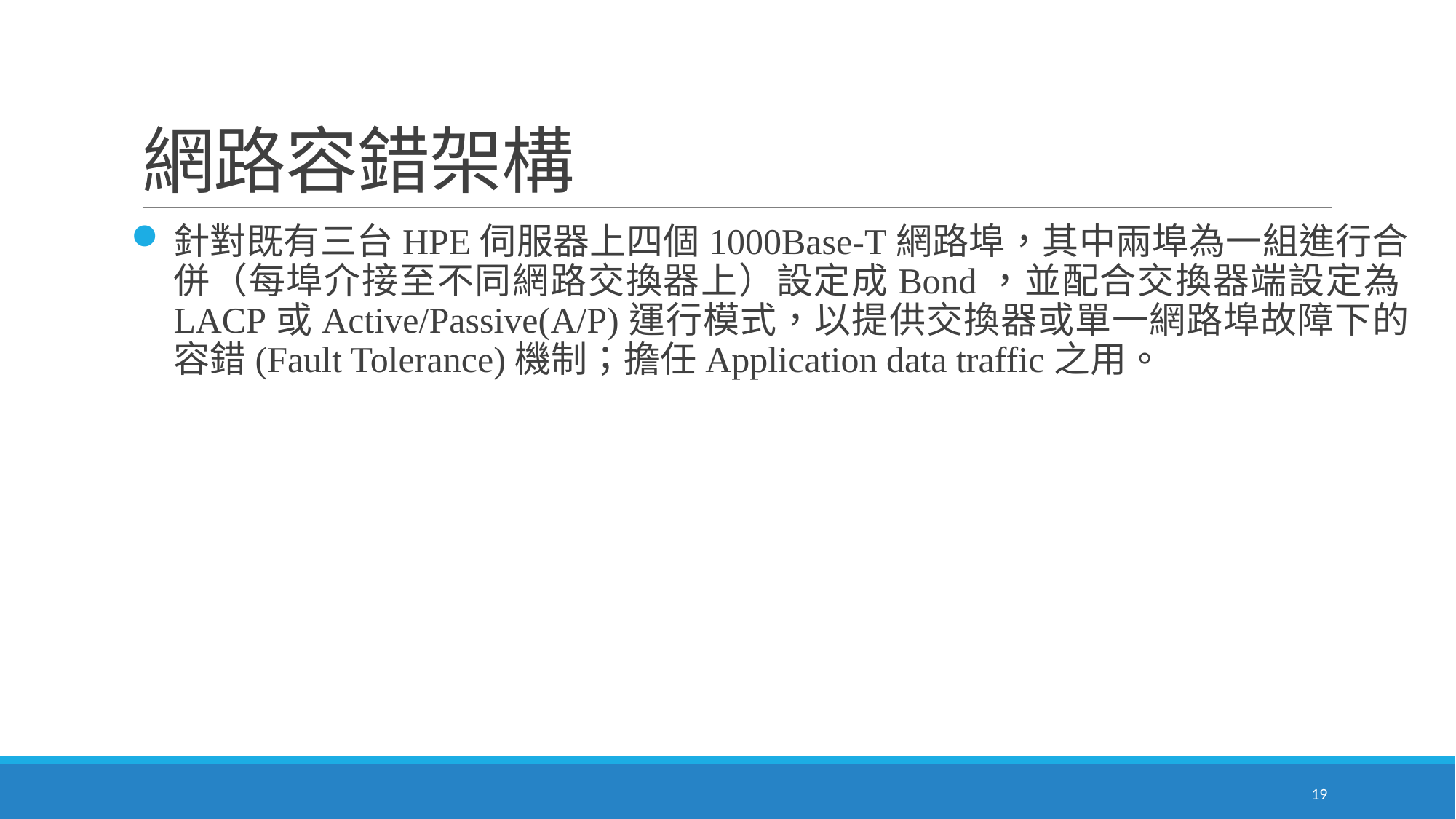

# 網路容錯架構
針對既有三台HPE伺服器上四個1000Base-T網路埠，其中兩埠為一組進行合併（每埠介接至不同網路交換器上）設定成Bond，並配合交換器端設定為LACP或Active/Passive(A/P)運行模式，以提供交換器或單一網路埠故障下的容錯(Fault Tolerance)機制；擔任Application data traffic之用。

19